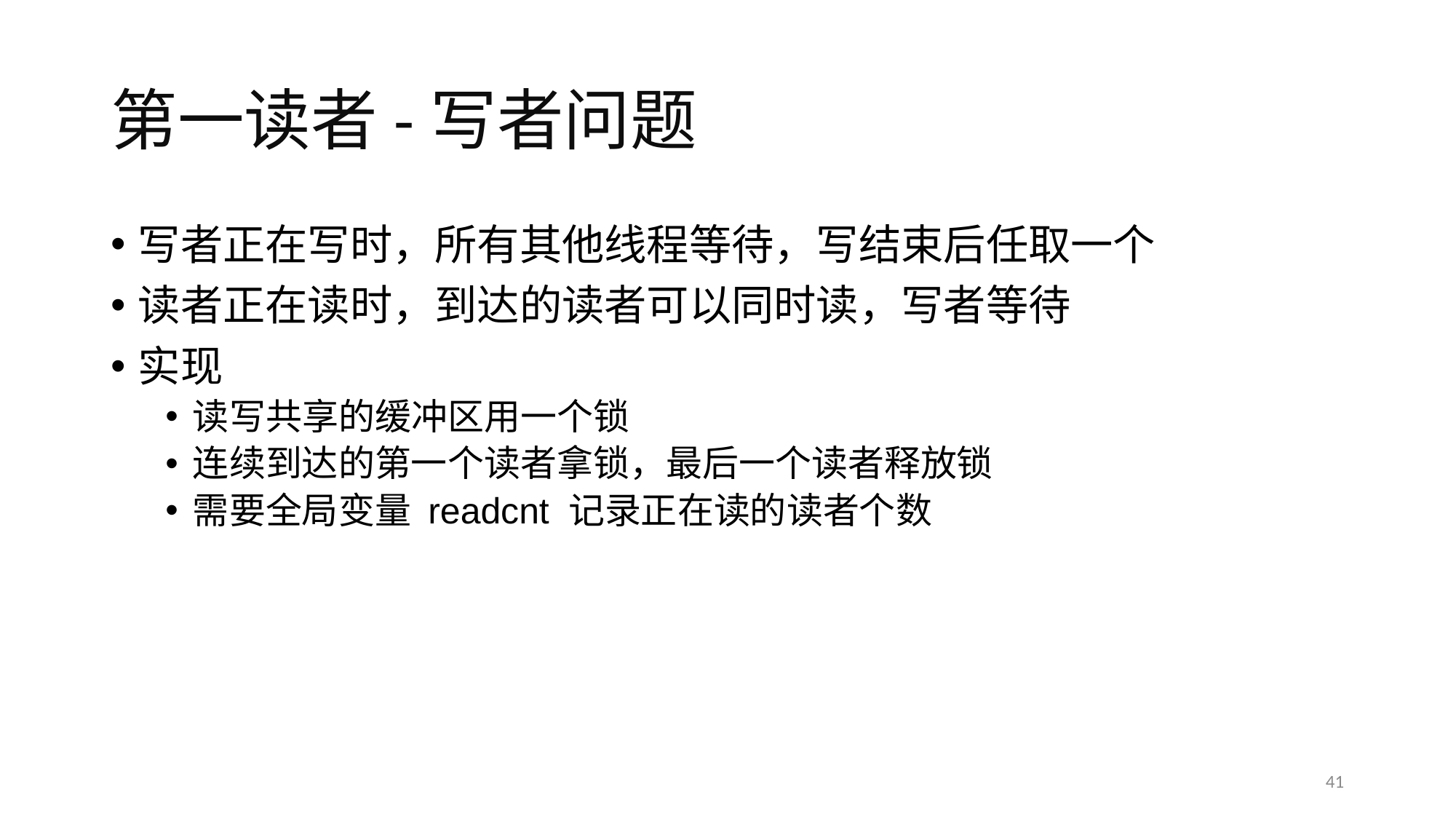

# 第一读者-写者问题
写者正在写时，所有其他线程等待，写结束后任取一个
读者正在读时，到达的读者可以同时读，写者等待
实现
读写共享的缓冲区用一个锁
连续到达的第一个读者拿锁，最后一个读者释放锁
需要全局变量 readcnt 记录正在读的读者个数

41